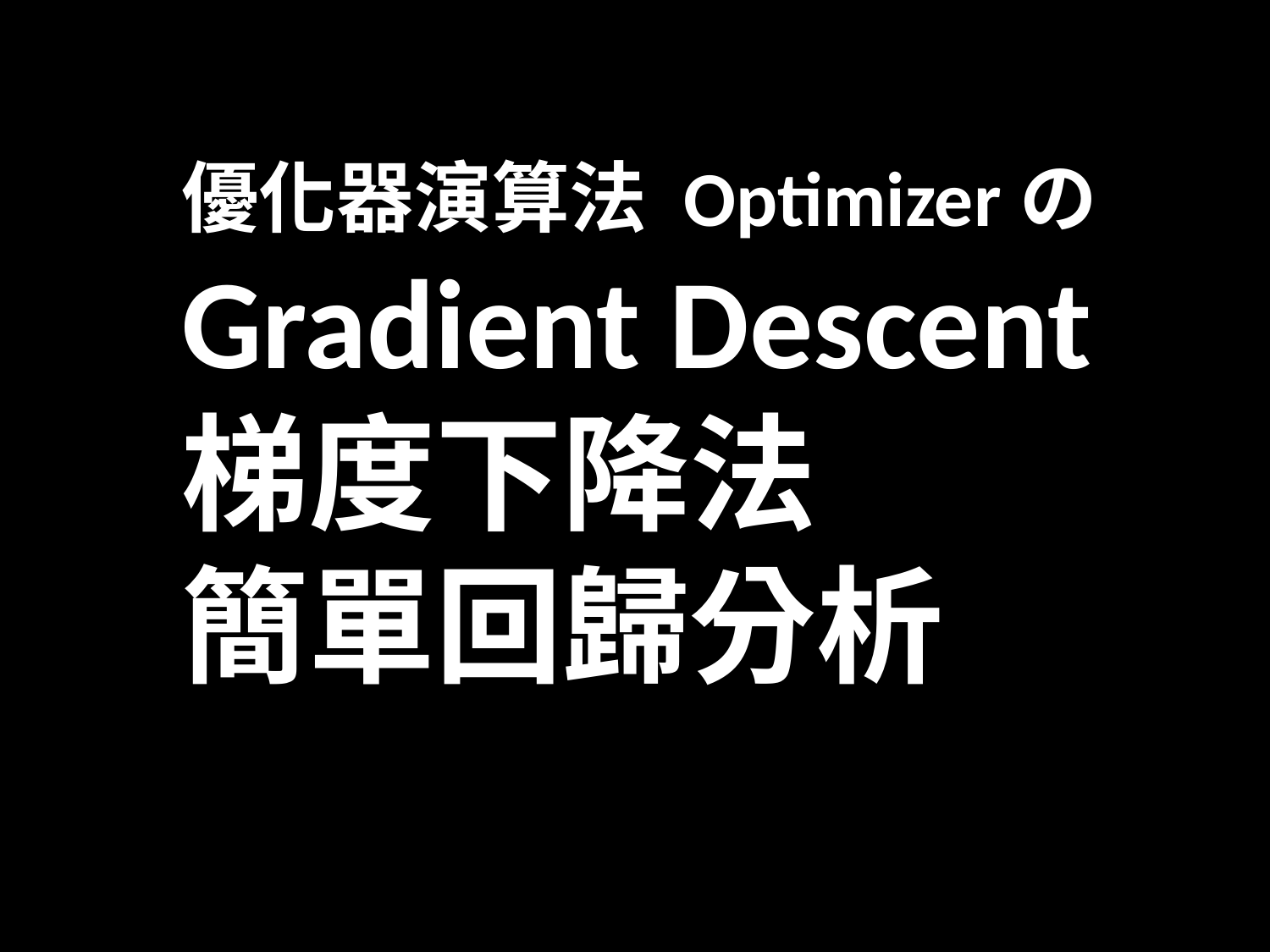

#
優化器演算法 Optimizerの
Gradient Descent
梯度下降法
簡單回歸分析

75